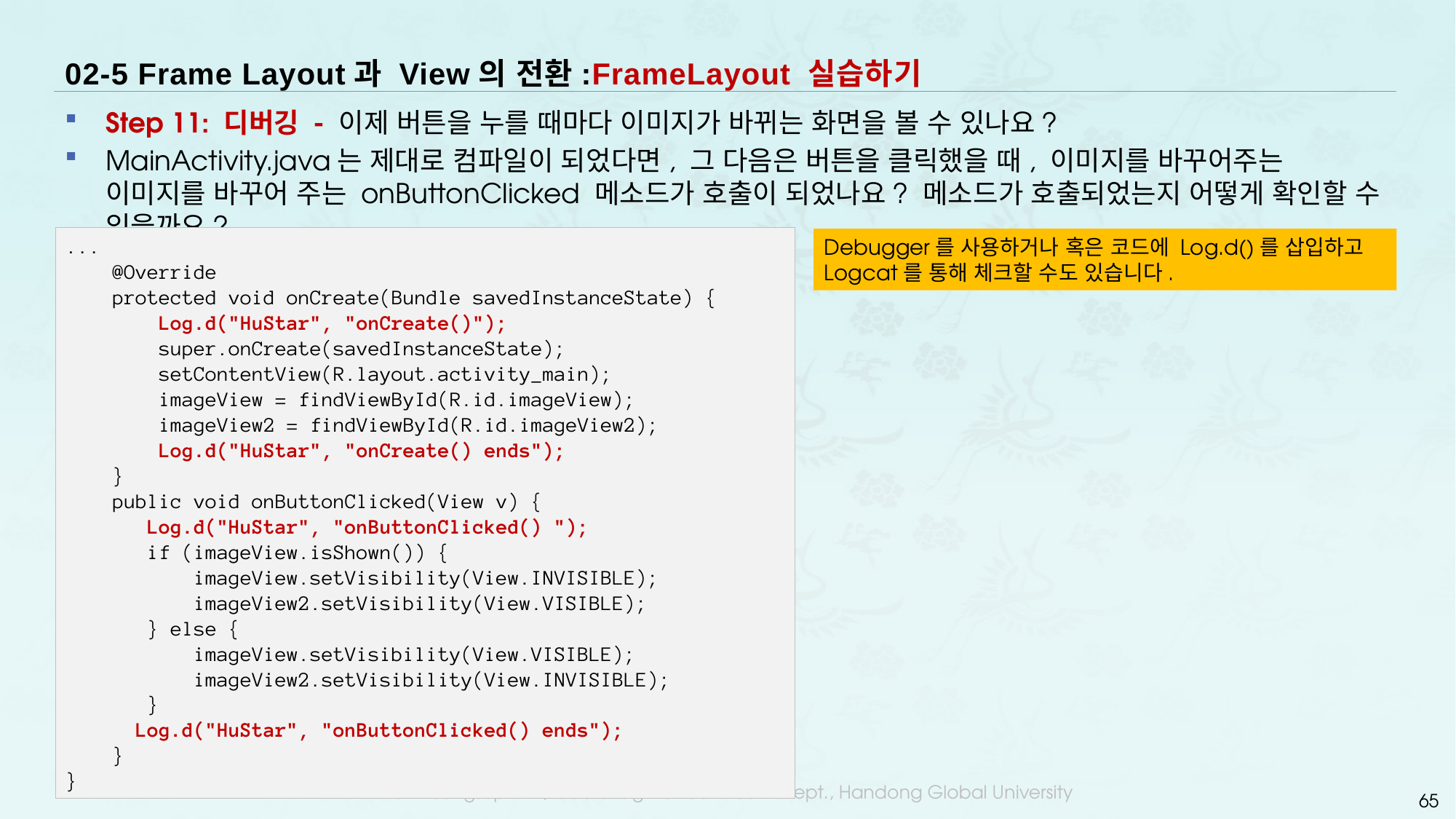

# 02-5 Frame Layout과 View의 전환:FrameLayout 실습하기
Step 11: 디버깅 - 이제 버튼을 누를 때마다 이미지가 바뀌는 화면을 볼 수 있나요?
MainActivity.java는 제대로 컴파일이 되었다면, 그 다음은 버튼을 클릭했을 때, 이미지를 바꾸어주는 이미지를 바꾸어 주는 onButtonClicked 메소드가 호출이 되었나요? 메소드가 호출되었는지 어떻게 확인할 수 있을까요?

...
    @Override
    protected void onCreate(Bundle savedInstanceState) {
        Log.d("HuStar", "onCreate()");
        super.onCreate(savedInstanceState);
        setContentView(R.layout.activity_main);
        imageView = findViewById(R.id.imageView);
        imageView2 = findViewById(R.id.imageView2);
        Log.d("HuStar", "onCreate() ends");
    }
    public void onButtonClicked(View v) {
       Log.d("HuStar", "onButtonClicked() ");
       if (imageView.isShown()) {
           imageView.setVisibility(View.INVISIBLE);
           imageView2.setVisibility(View.VISIBLE);
       } else {
           imageView.setVisibility(View.VISIBLE);
           imageView2.setVisibility(View.INVISIBLE);
       }
      Log.d("HuStar", "onButtonClicked() ends");
    }
}
Debugger를 사용하거나 혹은 코드에 Log.d()를 삽입하고 Logcat를 통해 체크할 수도 있습니다.
65